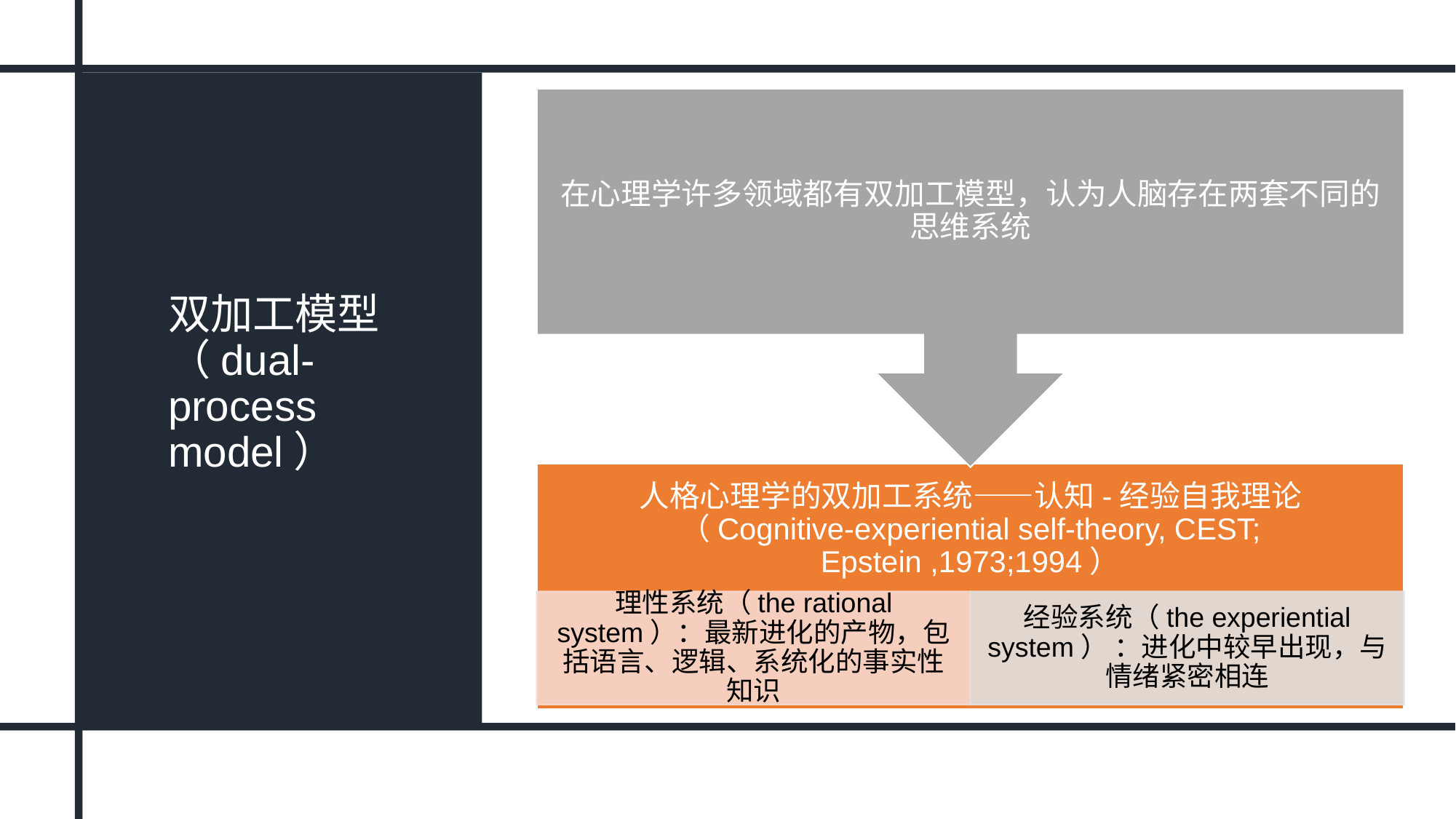

人格心理学的双加工系统——认知-经验自我理论（Cognitive-experiential self-theory, CEST; Epstein ,1973;1994）
理性系统（the rational system）：最新进化的产物，包括语言、逻辑、系统化的事实性知识
经验系统（the experiential system） ：进化中较早出现，与情绪紧密相连
在心理学许多领域都有双加工模型，认为人脑存在两套不同的思维系统
# 双加工模型（dual-process model）